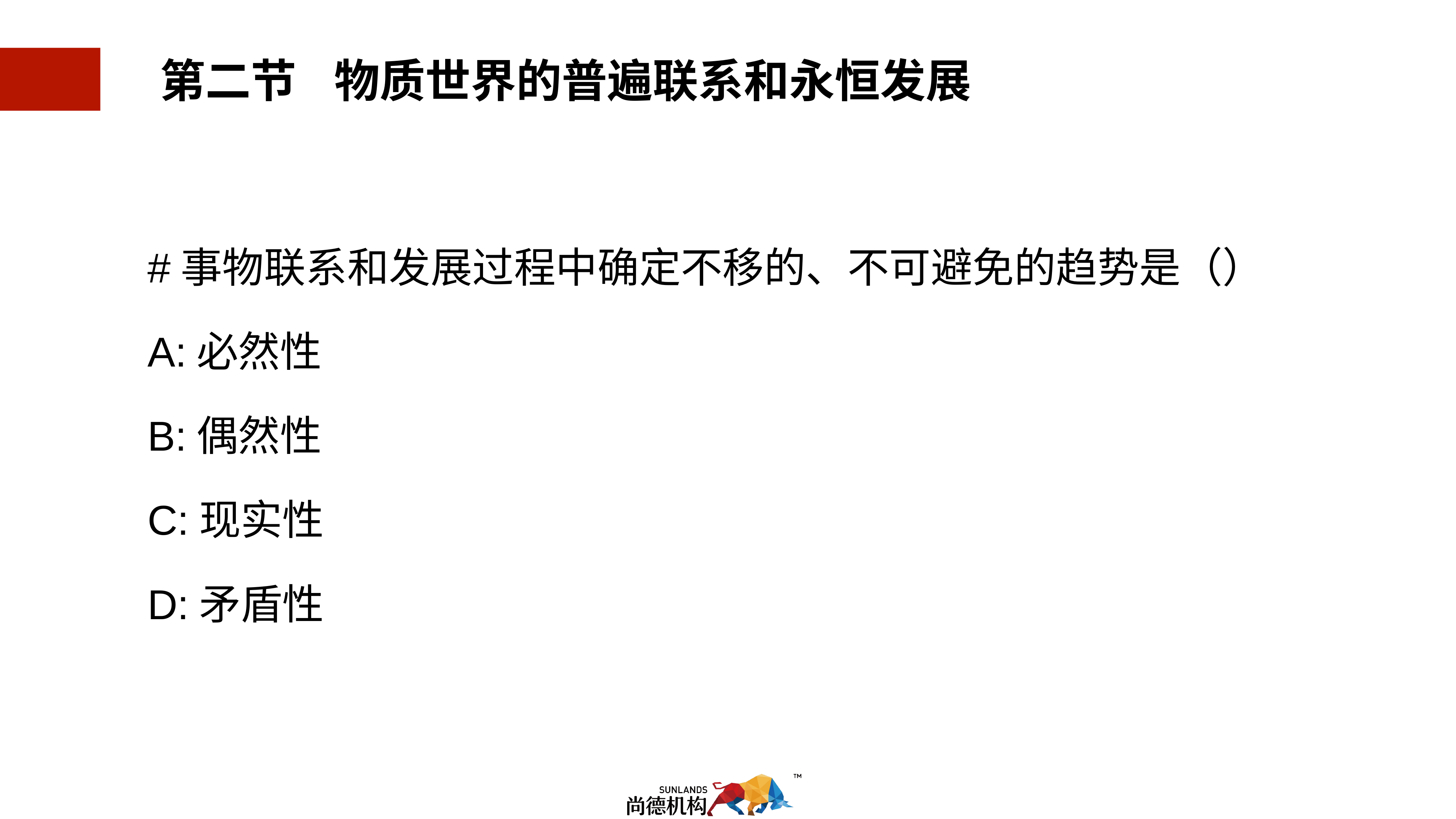

#事物联系和发展过程中确定不移的、不可避免的趋势是（）
A:必然性
B:偶然性
C:现实性
D:矛盾性